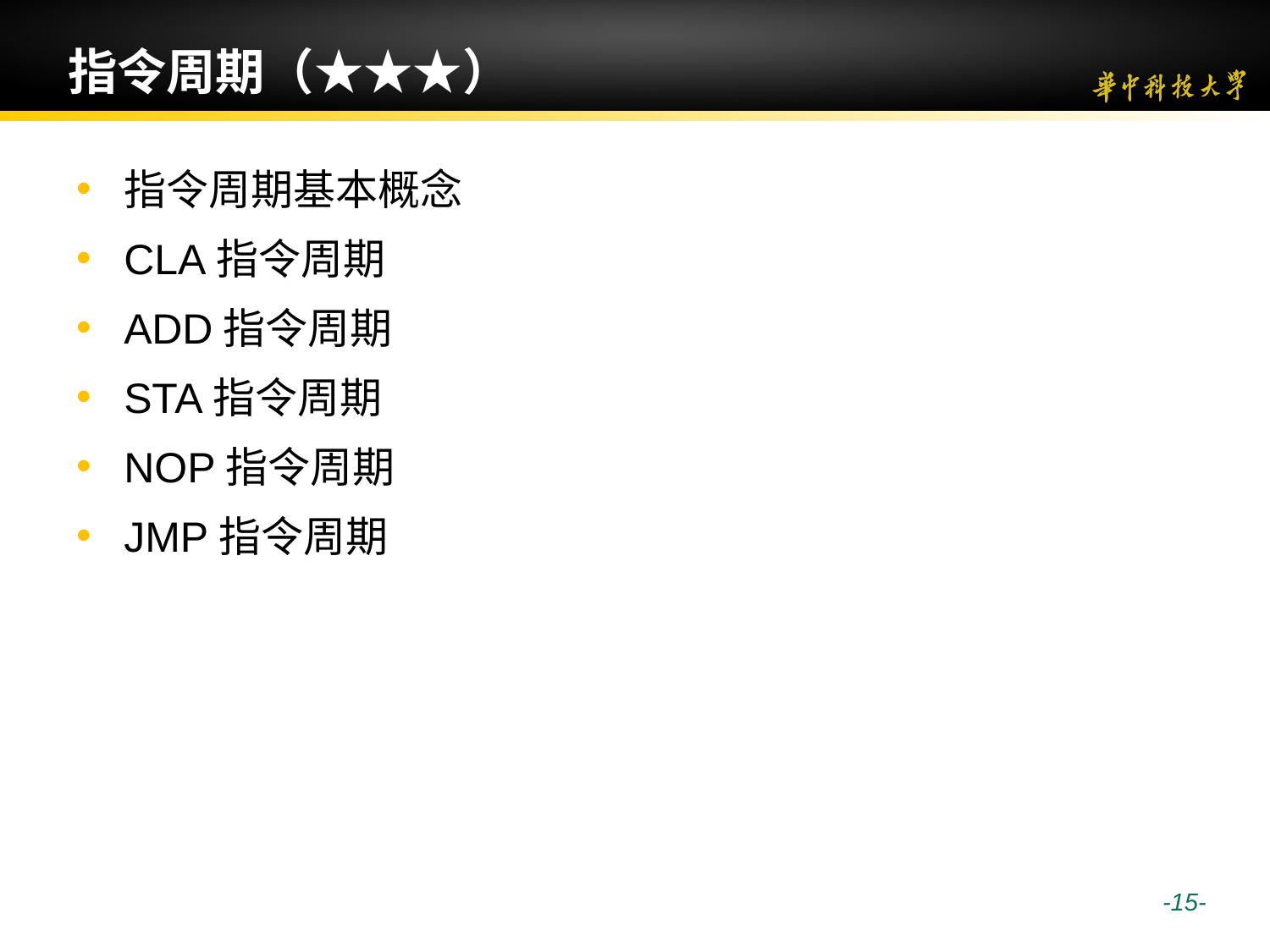

# 指令周期（★★★）
指令周期基本概念
CLA指令周期
ADD指令周期
STA指令周期
NOP指令周期
JMP指令周期
 -15-